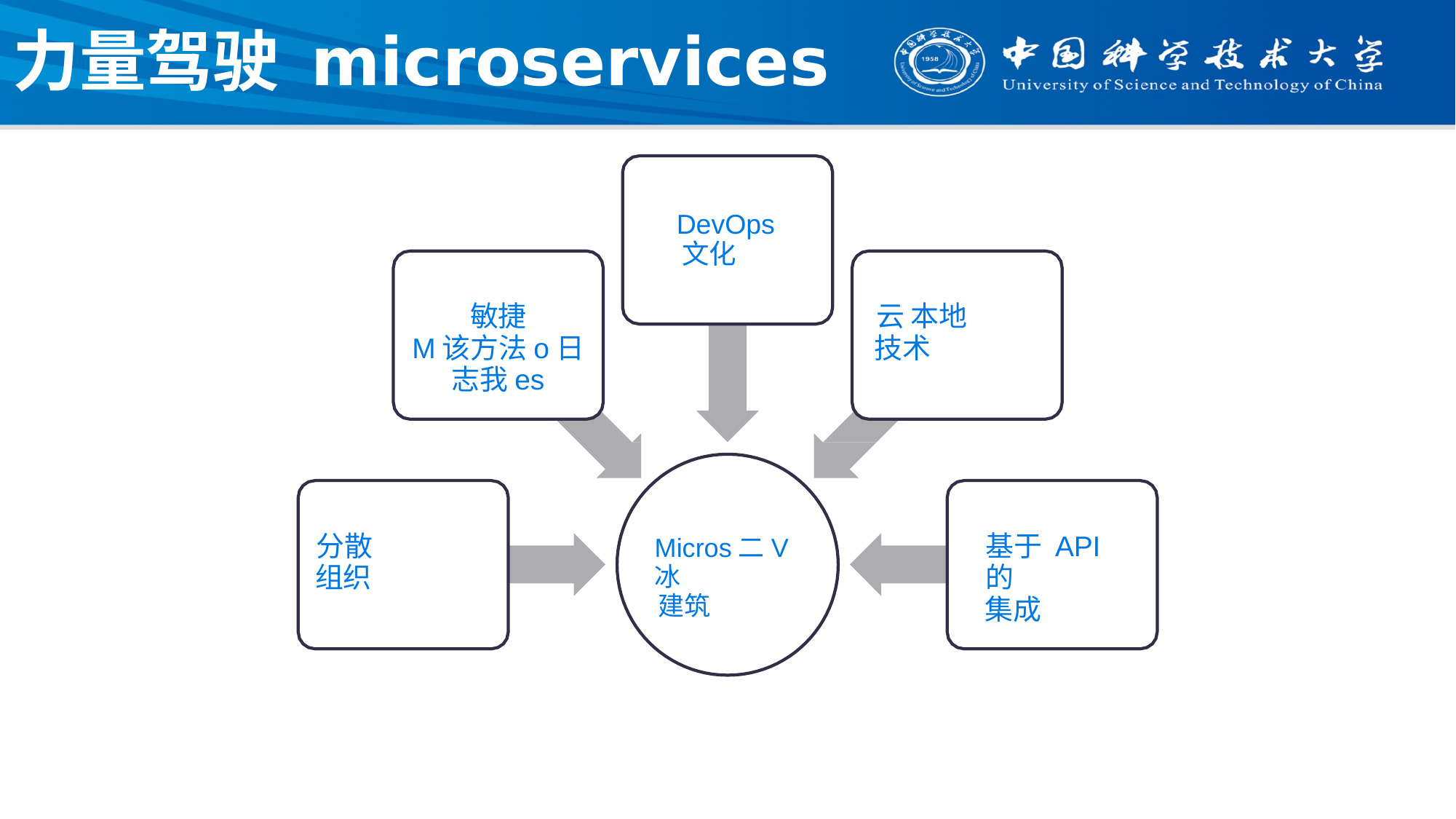

# 力量驾驶 microservices

DevOps 文化

敏捷
M该方法o日志我es
云 本地
技术

分散
组织
基于 API 的
集成
Micros二V冰
建筑